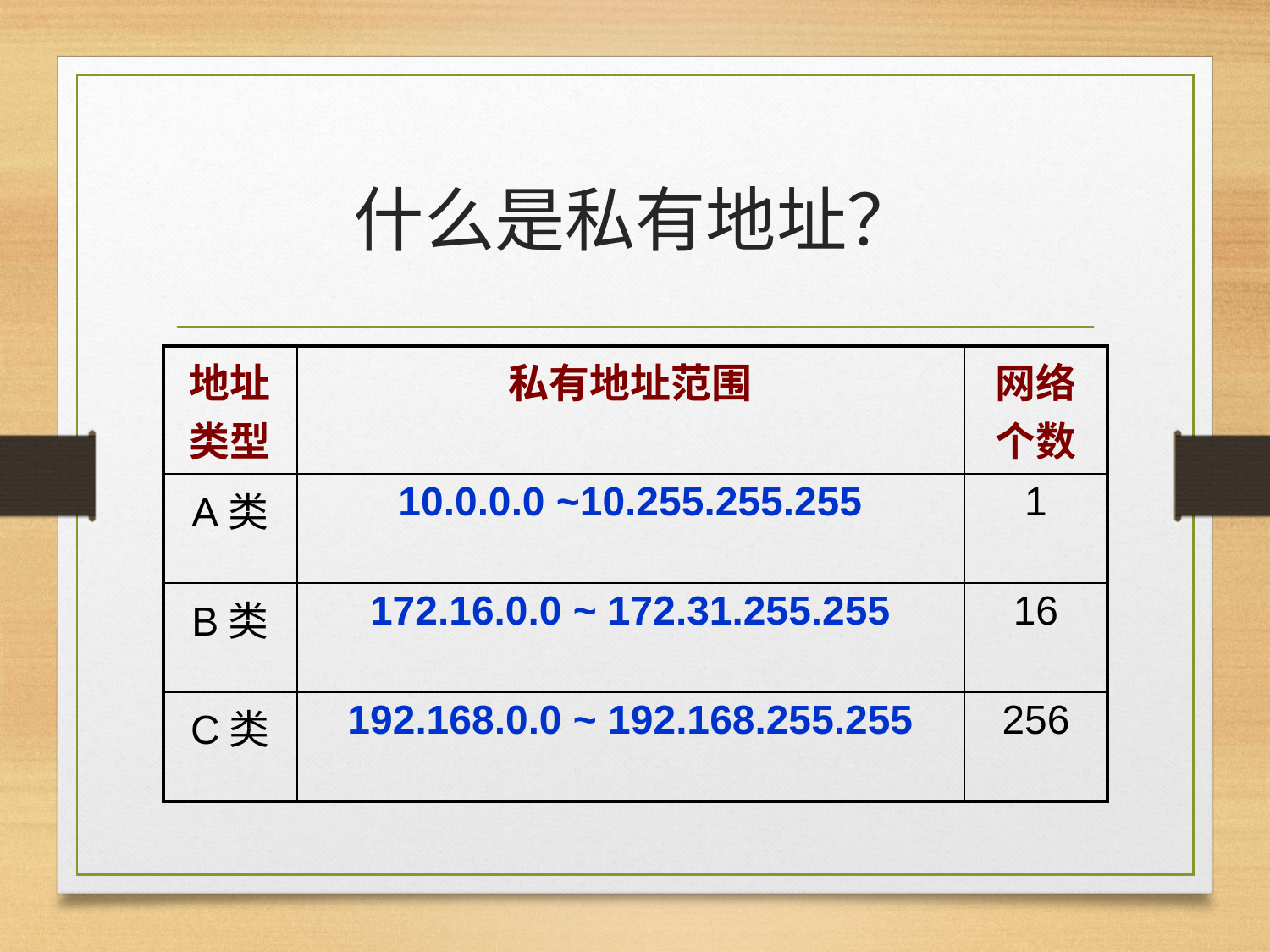

# 什么是私有地址？
| 地址类型 | 私有地址范围 | 网络个数 |
| --- | --- | --- |
| A类 | 10.0.0.0 ~10.255.255.255 | 1 |
| B类 | 172.16.0.0 ~ 172.31.255.255 | 16 |
| C类 | 192.168.0.0 ~ 192.168.255.255 | 256 |